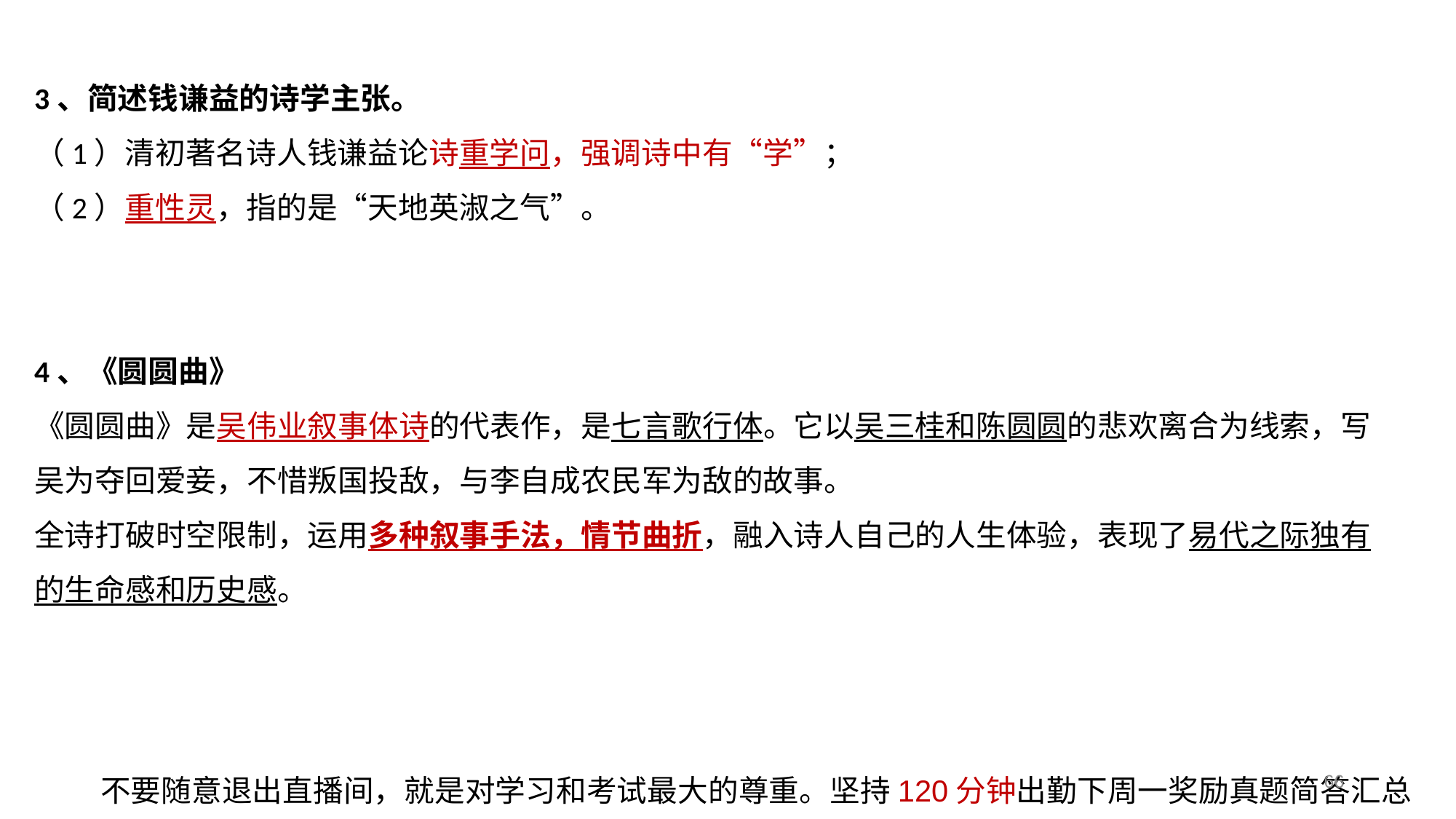

3、简述钱谦益的诗学主张。
（1）清初著名诗人钱谦益论诗重学问，强调诗中有“学”；
（2）重性灵，指的是“天地英淑之气”。

4、《圆圆曲》
《圆圆曲》是吴伟业叙事体诗的代表作，是七言歌行体。它以吴三桂和陈圆圆的悲欢离合为线索，写吴为夺回爱妾，不惜叛国投敌，与李自成农民军为敌的故事。
全诗打破时空限制，运用多种叙事手法，情节曲折，融入诗人自己的人生体验，表现了易代之际独有的生命感和历史感。
66